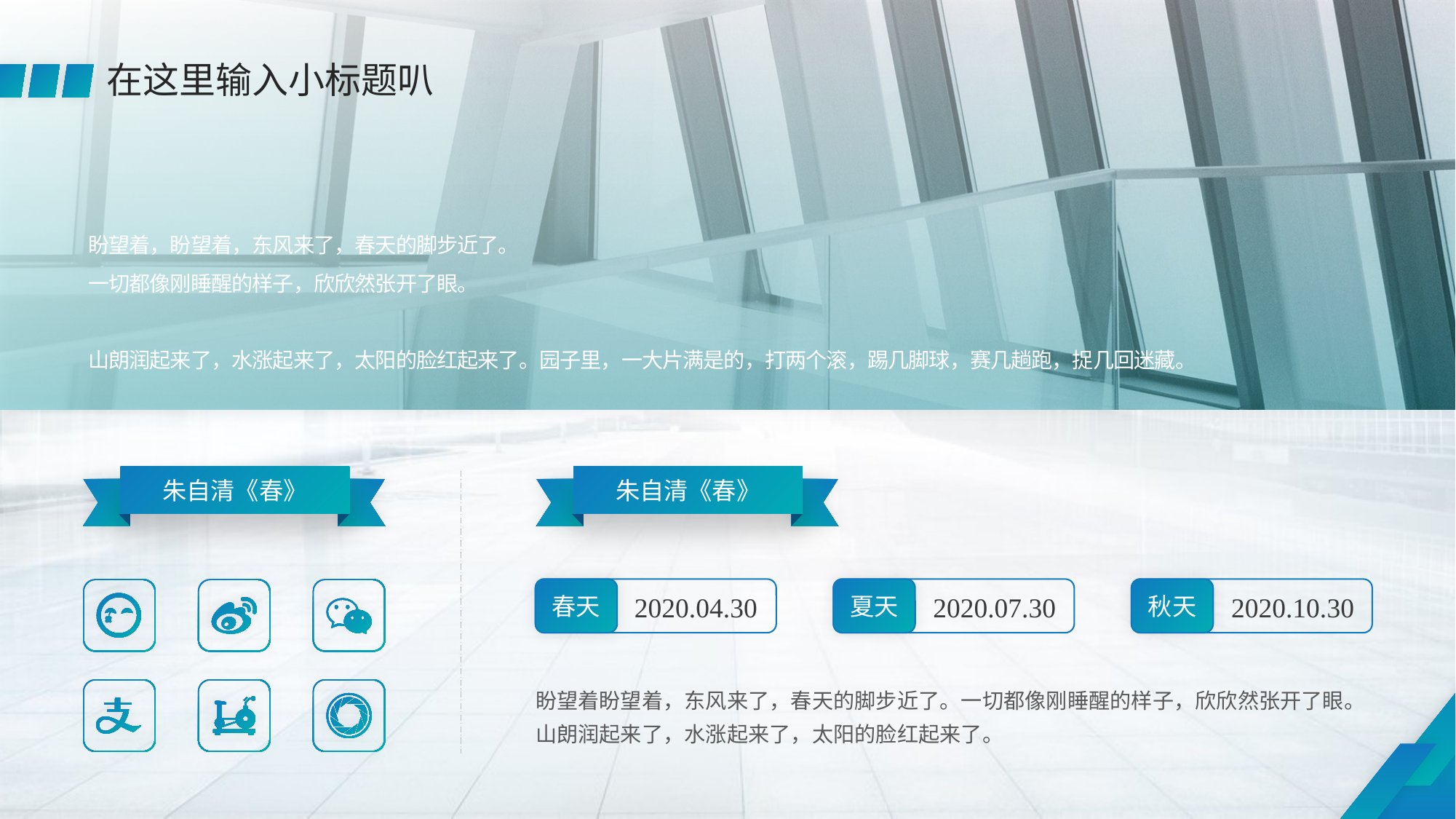

在这里输入小标题叭

盼望着，盼望着，东风来了，春天的脚步近了。
一切都像刚睡醒的样子，欣欣然张开了眼。

山朗润起来了，水涨起来了，太阳的脸红起来了。园子里，一大片满是的，打两个滚，踢几脚球，赛几趟跑，捉几回迷藏。

朱自清《春》

朱自清《春》

春天

夏天

秋天

2020.04.30
2020.07.30
2020.10.30

盼望着盼望着，东风来了，春天的脚步近了。一切都像刚睡醒的样子，欣欣然张开了眼。山朗润起来了，水涨起来了，太阳的脸红起来了。